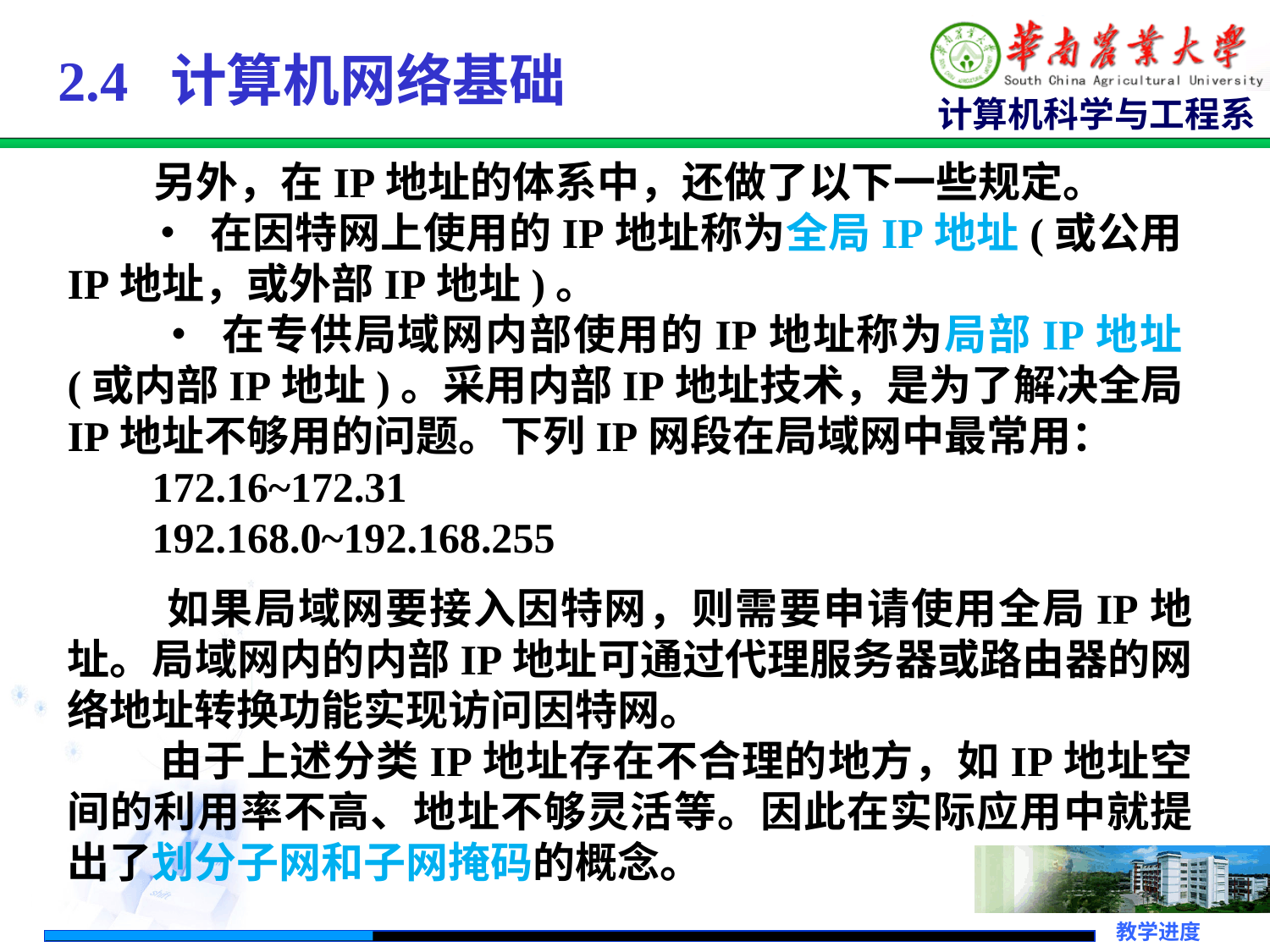

# 2.4  计算机网络基础
        另外，在IP地址的体系中，还做了以下一些规定。
        • 在因特网上使用的IP地址称为全局IP地址(或公用IP地址，或外部IP地址)。
        • 在专供局域网内部使用的IP地址称为局部IP地址(或内部IP地址)。采用内部IP地址技术，是为了解决全局IP地址不够用的问题。下列IP网段在局域网中最常用：
        172.16~172.31
        192.168.0~192.168.255
        如果局域网要接入因特网，则需要申请使用全局IP地址。局域网内的内部IP地址可通过代理服务器或路由器的网络地址转换功能实现访问因特网。
        由于上述分类IP地址存在不合理的地方，如IP地址空间的利用率不高、地址不够灵活等。因此在实际应用中就提出了划分子网和子网掩码的概念。